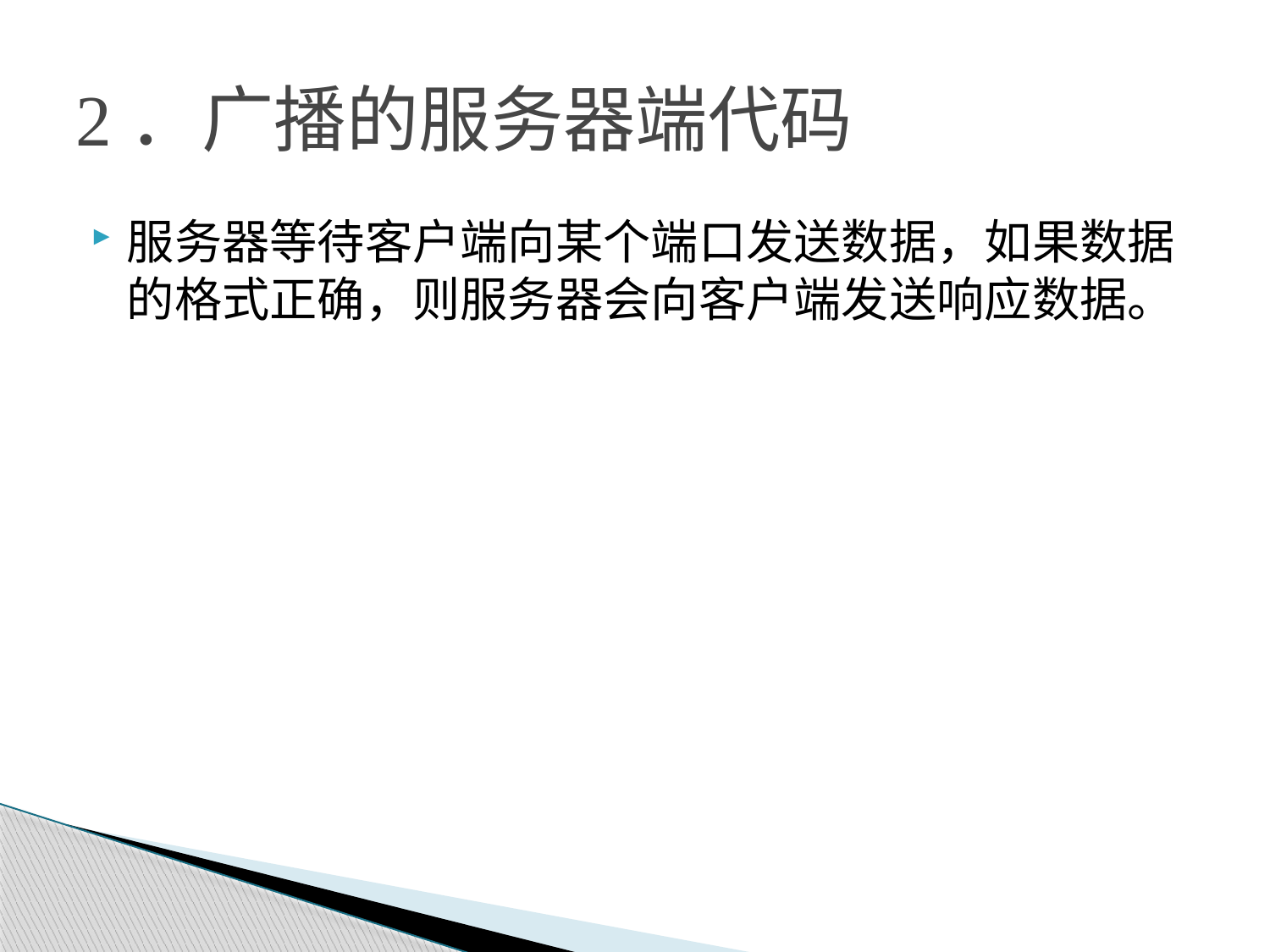

# 2．广播的服务器端代码
服务器等待客户端向某个端口发送数据，如果数据的格式正确，则服务器会向客户端发送响应数据。